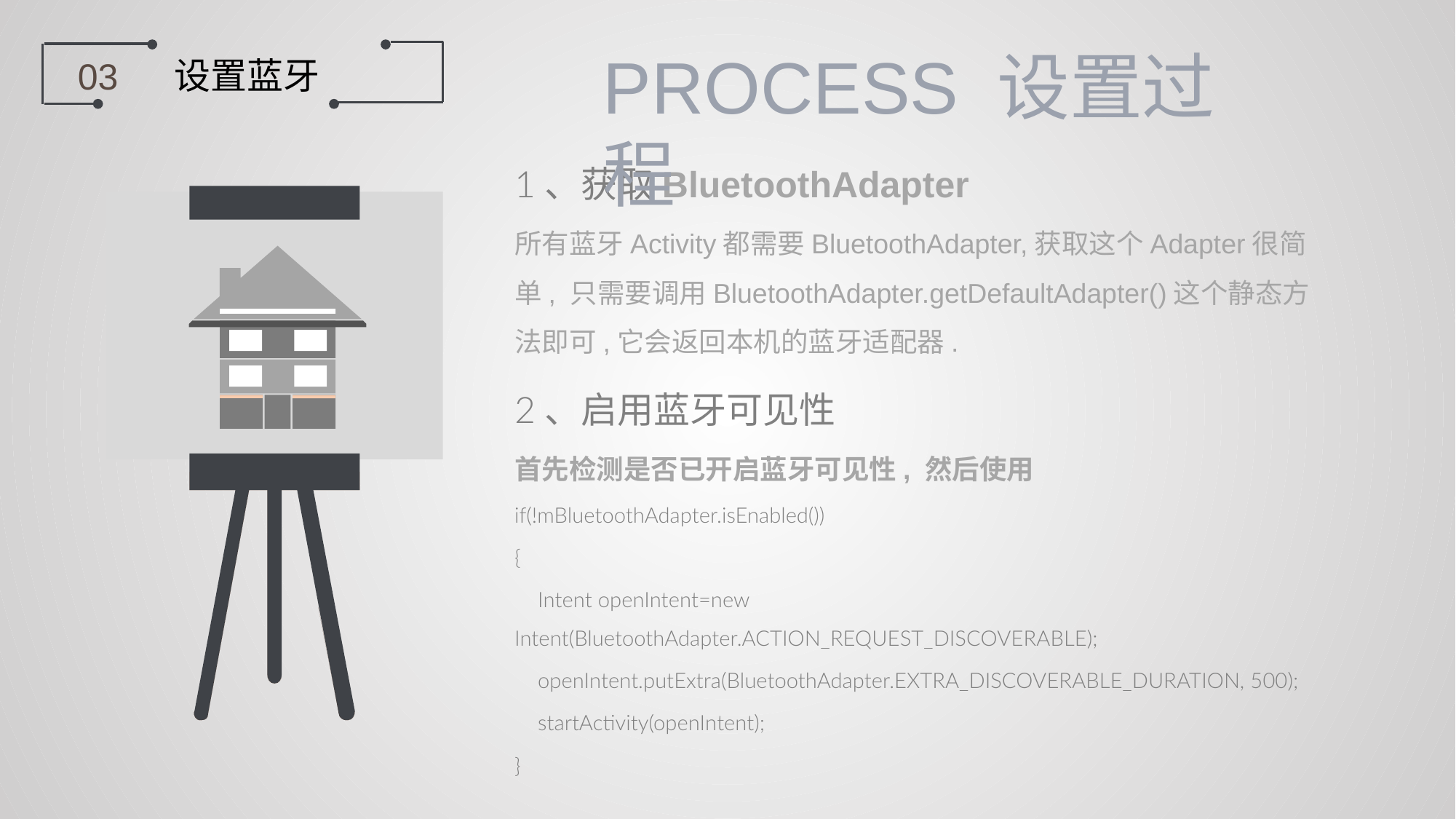

设置蓝牙
03

PROCESS 设置过程
1、获取BluetoothAdapter
所有蓝牙Activity都需要BluetoothAdapter,获取这个Adapter很简单, 只需要调用BluetoothAdapter.getDefaultAdapter()这个静态方法即可,它会返回本机的蓝牙适配器.
2、启用蓝牙可见性
首先检测是否已开启蓝牙可见性, 然后使用
if(!mBluetoothAdapter.isEnabled())
{
    Intent openIntent=new Intent(BluetoothAdapter.ACTION_REQUEST_DISCOVERABLE);
    openIntent.putExtra(BluetoothAdapter.EXTRA_DISCOVERABLE_DURATION, 500);
    startActivity(openIntent);
}